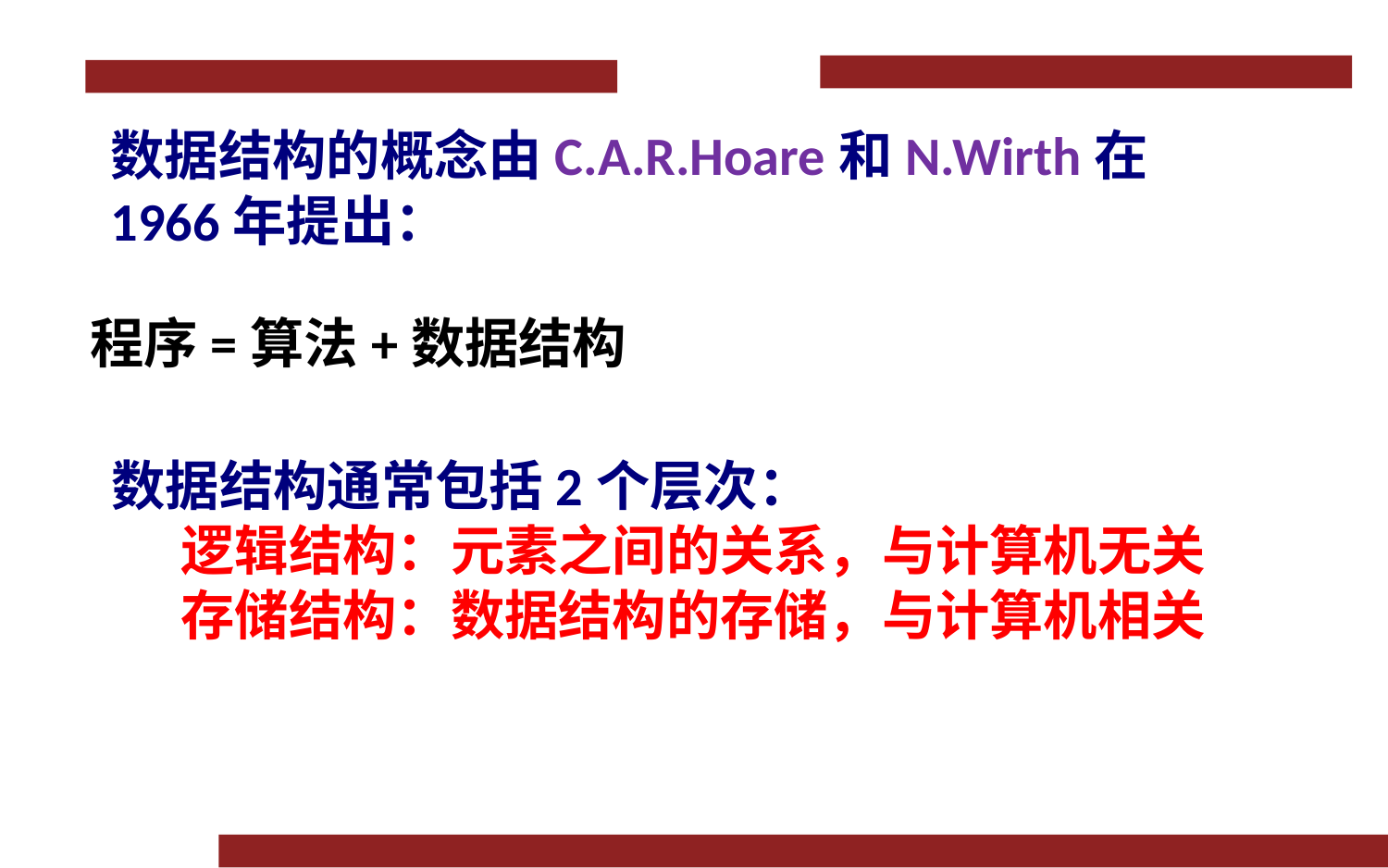

数据结构的概念由C.A.R.Hoare和N.Wirth在1966年提出：
程序=算法+数据结构
数据结构通常包括2个层次：
逻辑结构：元素之间的关系，与计算机无关
存储结构：数据结构的存储，与计算机相关